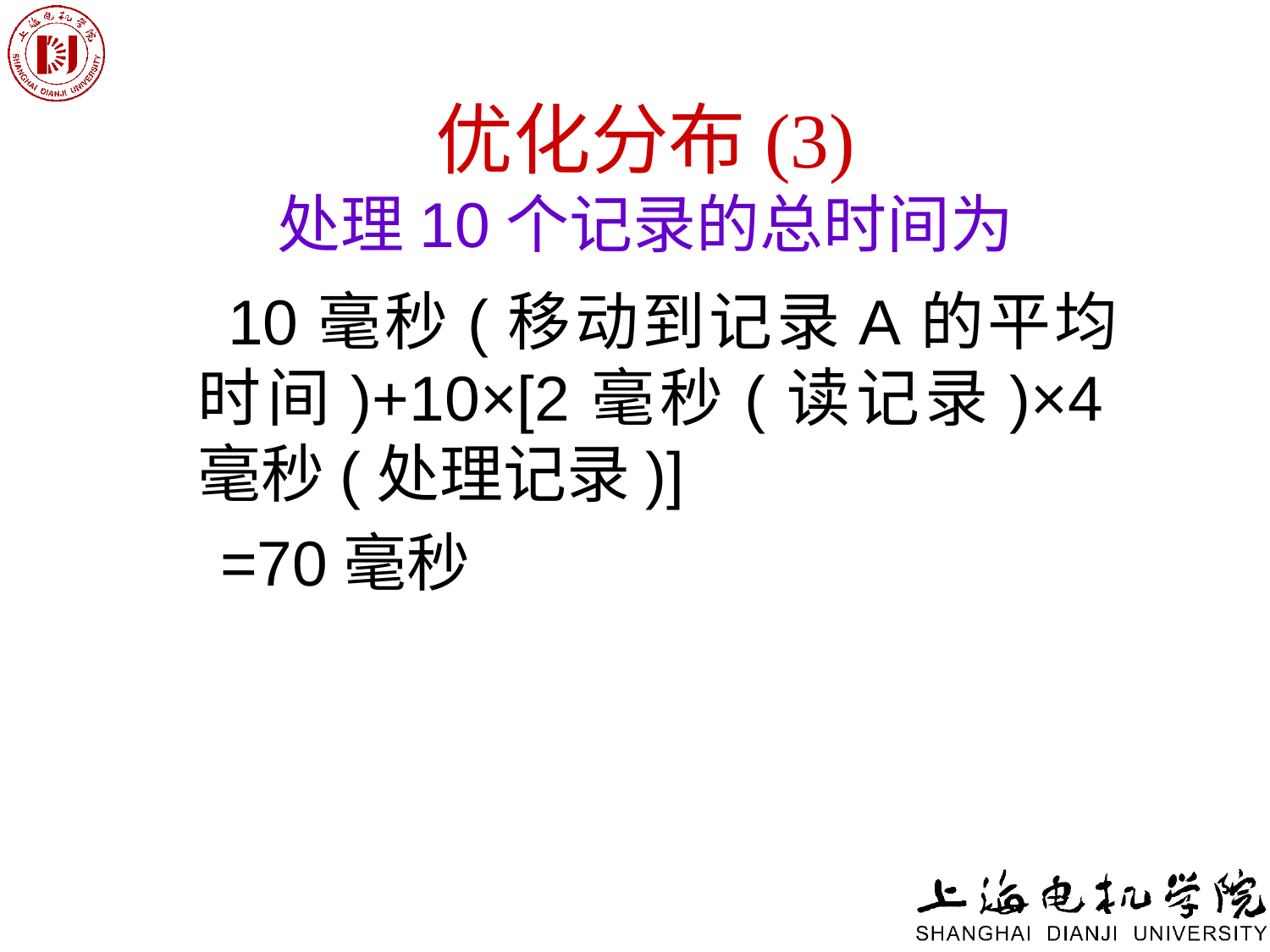

# 优化分布(3) 处理10个记录的总时间为
    10毫秒(移动到记录A的平均时间)+10×[2毫秒(读记录)×4毫秒(处理记录)]
    =70毫秒